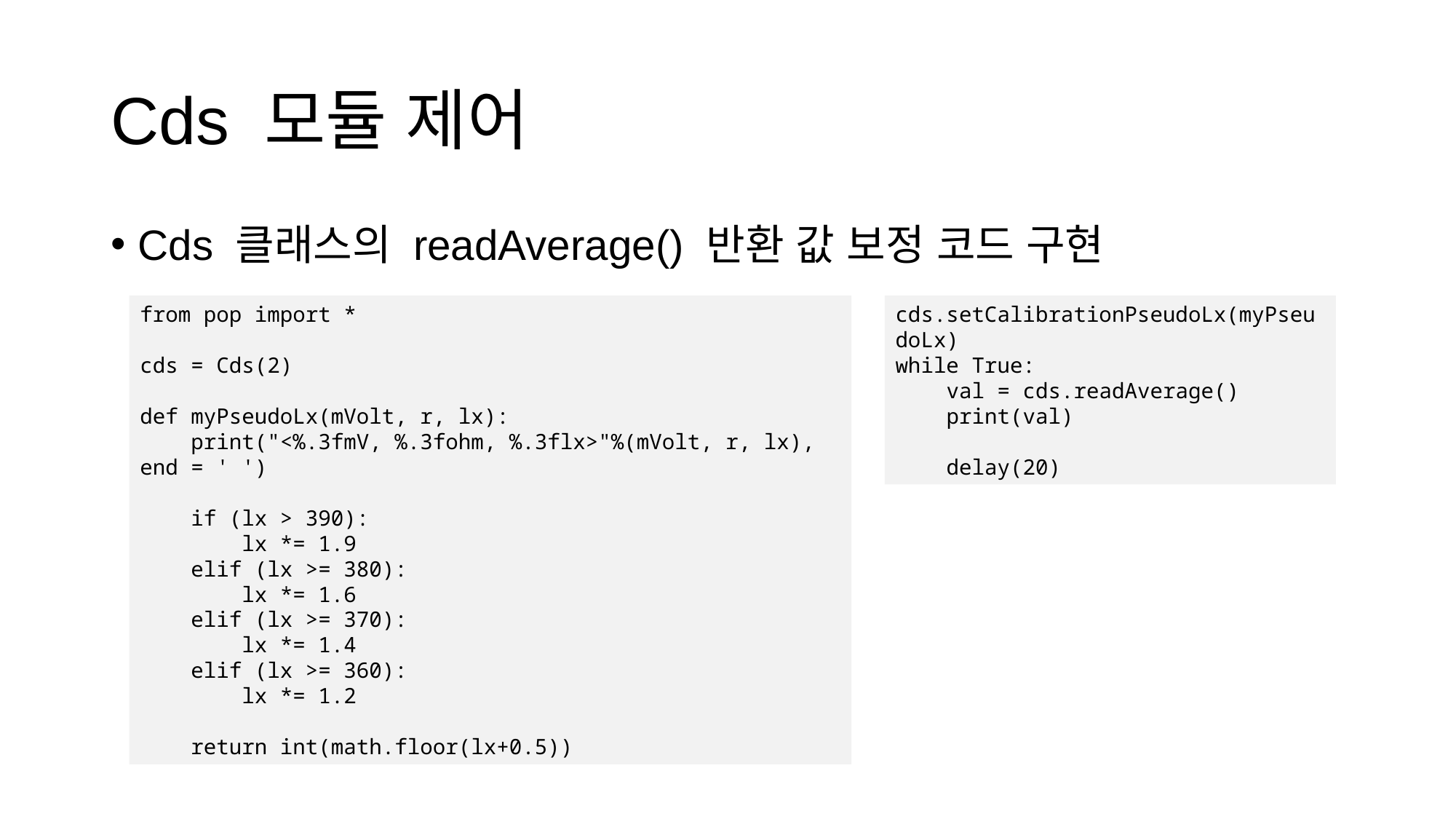

# Cds 모듈 제어
Cds 클래스의 readAverage() 반환 값 보정 코드 구현
from pop import *

cds = Cds(2)

def myPseudoLx(mVolt, r, lx):
    print("<%.3fmV, %.3fohm, %.3flx>"%(mVolt, r, lx), end = ' ')

    if (lx > 390):
        lx *= 1.9
    elif (lx >= 380):
        lx *= 1.6
    elif (lx >= 370):
        lx *= 1.4
    elif (lx >= 360):
        lx *= 1.2

    return int(math.floor(lx+0.5))
cds.setCalibrationPseudoLx(myPseudoLx)
while True:
    val = cds.readAverage()
    print(val)

    delay(20)